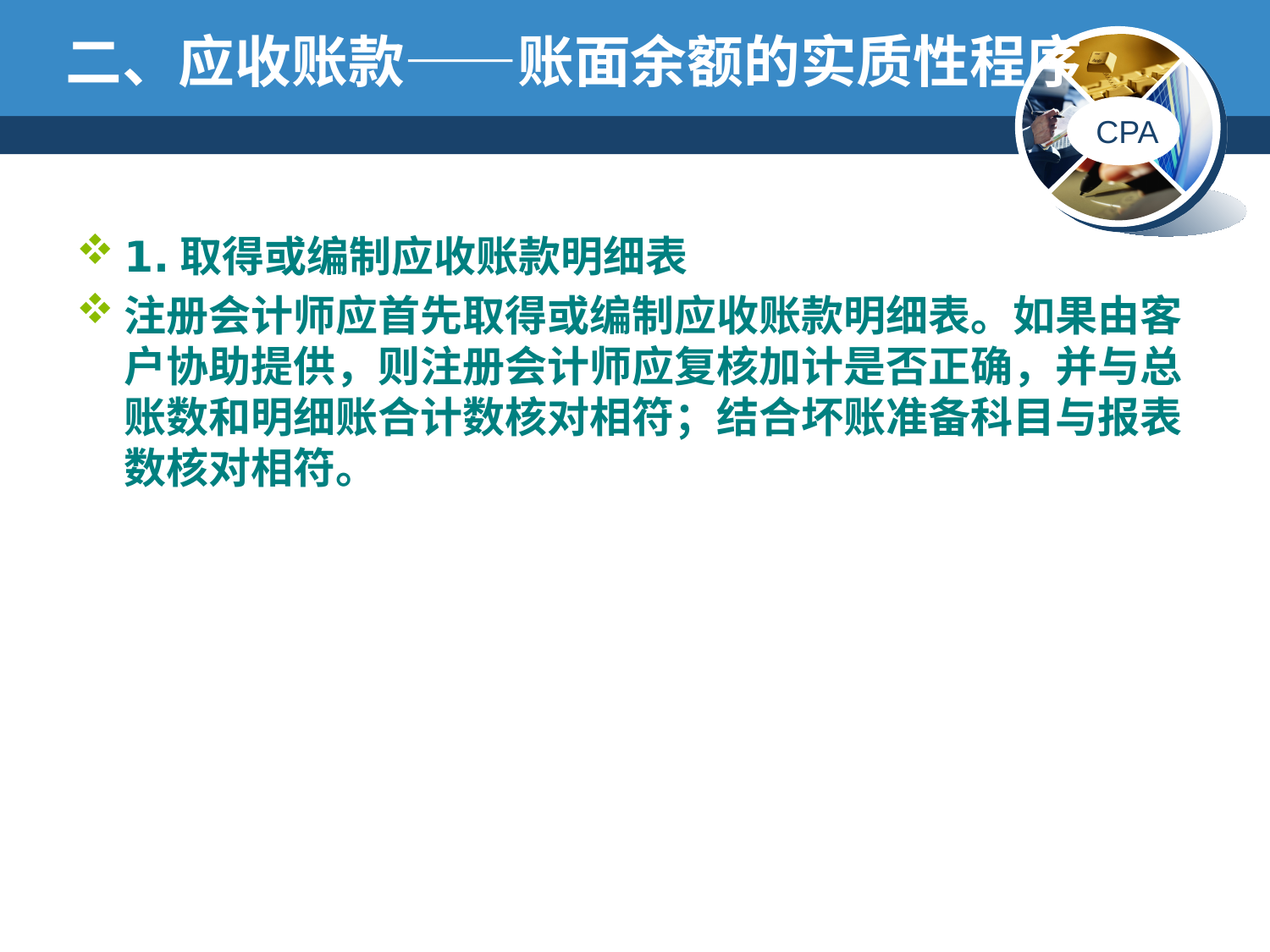

# 二、应收账款——账面余额的实质性程序

1.取得或编制应收账款明细表
注册会计师应首先取得或编制应收账款明细表。如果由客户协助提供，则注册会计师应复核加计是否正确，并与总账数和明细账合计数核对相符；结合坏账准备科目与报表数核对相符。